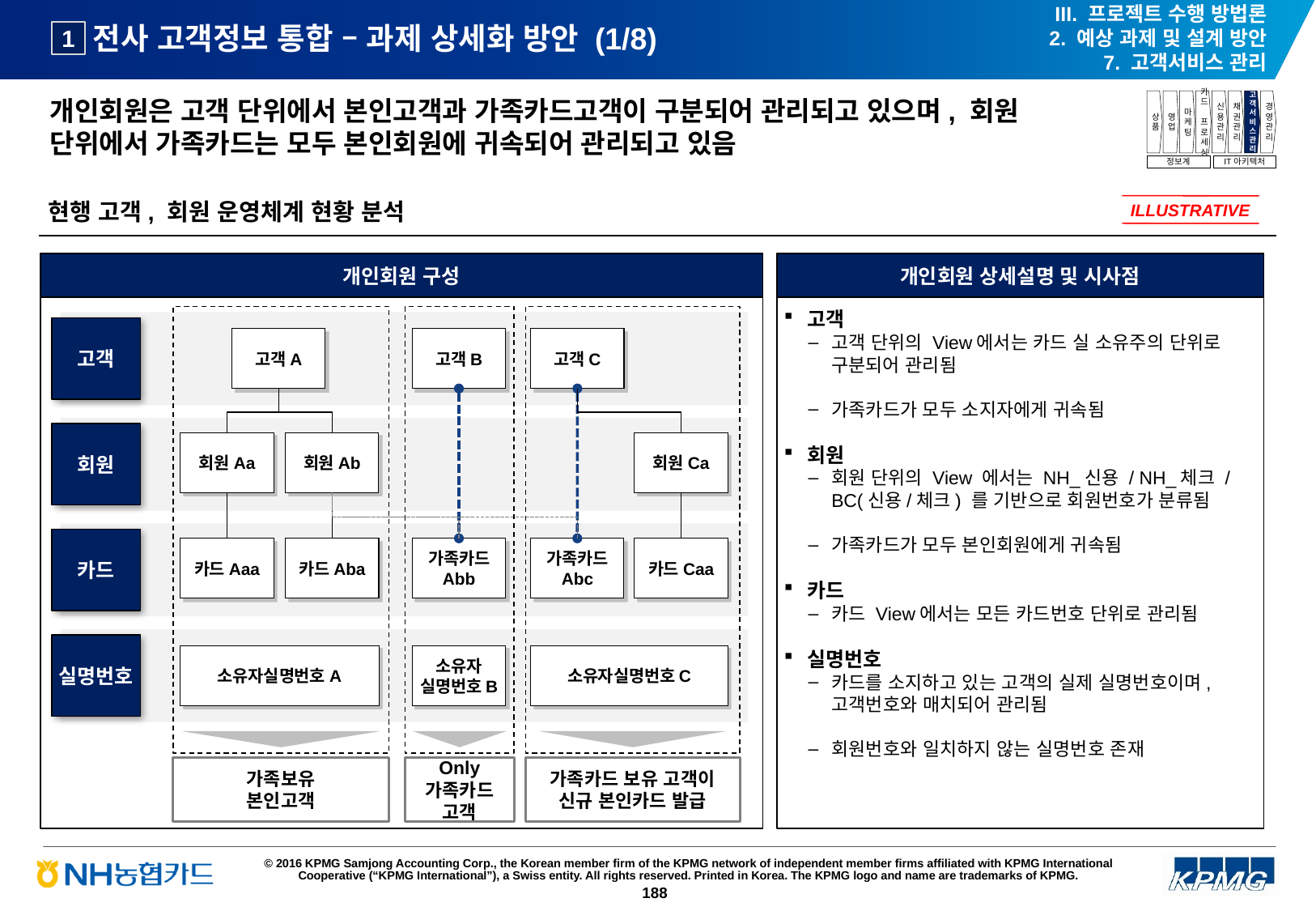

III. 프로젝트 수행 방법론
2. 예상 과제 및 설계 방안
7. 고객서비스 관리
# 전사 고객정보 통합 – 과제 상세화 방안 (1/8)
1
개인회원은 고객 단위에서 본인고객과 가족카드고객이 구분되어 관리되고 있으며, 회원 단위에서 가족카드는 모두 본인회원에 귀속되어 관리되고 있음
상품
영업
마케팅
카드
프로세싱
신용관리
채권관리
고객서비스관리
경영관리
정보계
IT아키텍처
현행 고객, 회원 운영체계 현황 분석
ILLUSTRATIVE
개인회원 구성
개인회원 상세설명 및 시사점

고객
고객 단위의 View에서는 카드 실 소유주의 단위로 구분되어 관리됨

가족카드가 모두 소지자에게 귀속됨

회원
회원 단위의 View 에서는 NH_신용 / NH_체크 / BC(신용/체크) 를 기반으로 회원번호가 분류됨

가족카드가 모두 본인회원에게 귀속됨

카드
카드 View에서는 모든 카드번호 단위로 관리됨

실명번호
카드를 소지하고 있는 고객의 실제 실명번호이며, 고객번호와 매치되어 관리됨

회원번호와 일치하지 않는 실명번호 존재

고객
고객A
고객B
고객C

회원
회원Aa
회원Ab
회원Ca

카드
카드Aaa
카드Aba
가족카드
Abb
가족카드
Abc
카드Caa

실명번호
소유자실명번호A
소유자
실명번호B
소유자실명번호C

가족보유
본인고객
Only
가족카드
고객
가족카드 보유 고객이
신규 본인카드 발급